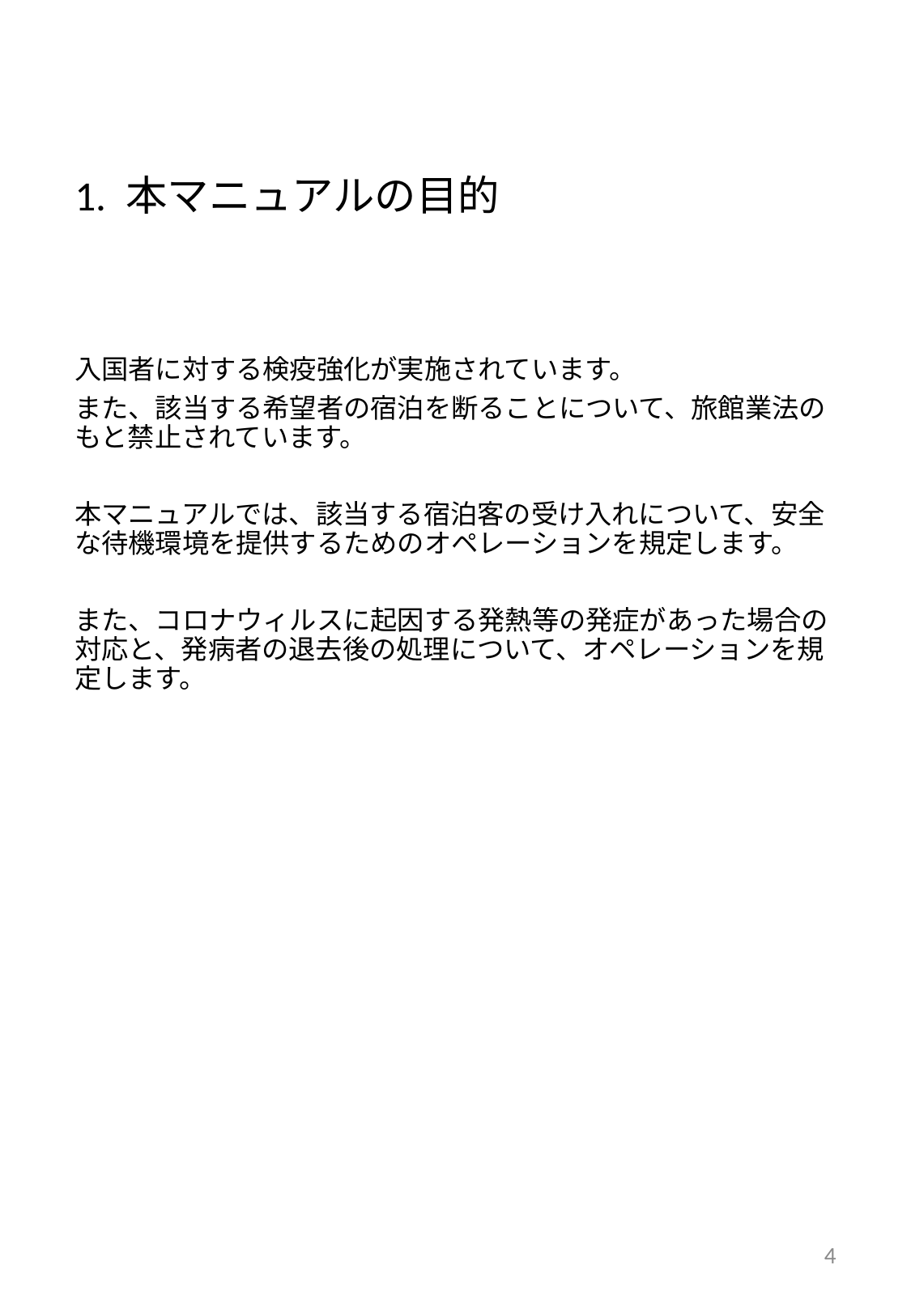

# 1. 本マニュアルの目的
入国者に対する検疫強化が実施されています。
また、該当する希望者の宿泊を断ることについて、旅館業法のもと禁止されています。

本マニュアルでは、該当する宿泊客の受け入れについて、安全な待機環境を提供するためのオペレーションを規定します。

また、コロナウィルスに起因する発熱等の発症があった場合の対応と、発病者の退去後の処理について、オペレーションを規定します。
4